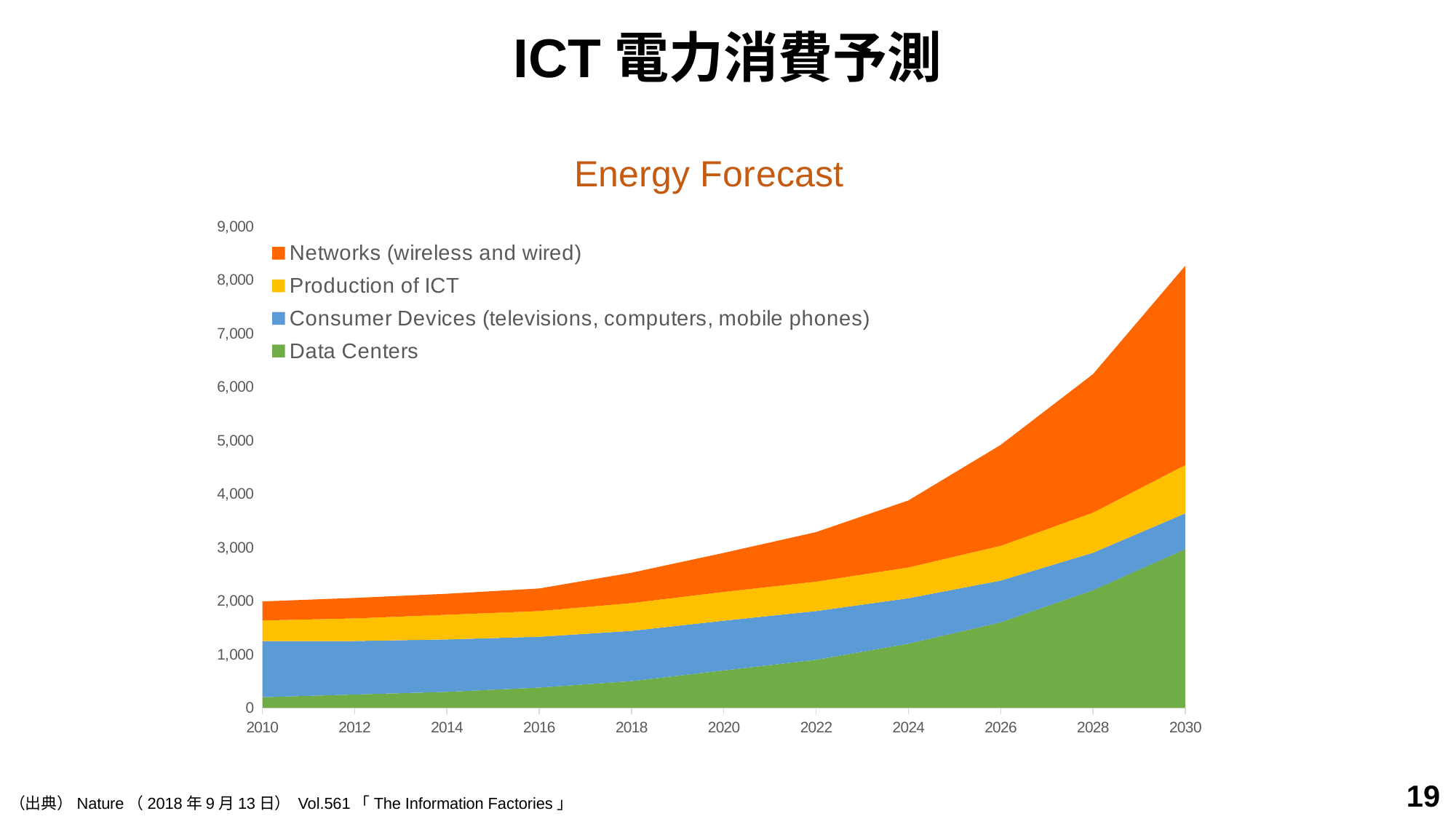

ICT電力消費予測

### Chart: Energy Forecast

| Category | Data Centers | Consumer Devices (televisions, computers, mobile phones) | Production of ICT | Networks (wireless and wired) |
|---|---|---|---|---|
| 2010 | 200.0 | 1050.0 | 384.0 | 356.346 |
| 2012 | 250.0 | 1000.0 | 423.0 | 381.95375 |
| 2014 | 300.0 | 980.0 | 461.0 | 392.3023 |
| 2016 | 380.0 | 950.0 | 480.0 | 422.2146 |
| 2018 | 500.0 | 940.0 | 520.0 | 566.3005 |
| 2020 | 700.0 | 930.0 | 538.0 | 729.4753000000001 |
| 2022 | 900.0 | 910.0 | 550.0 | 925.8665 |
| 2024 | 1200.0 | 850.0 | 575.0 | 1251.953 |
| 2026 | 1600.0 | 780.0 | 650.0 | 1885.64875 |
| 2028 | 2200.0 | 700.0 | 750.0 | 2588.69275 |
| 2030 | 2967.0 | 670.0 | 903.0 | 3726.173 |
19
（出典）Nature（2018年9月13日） Vol.561「The Information Factories」